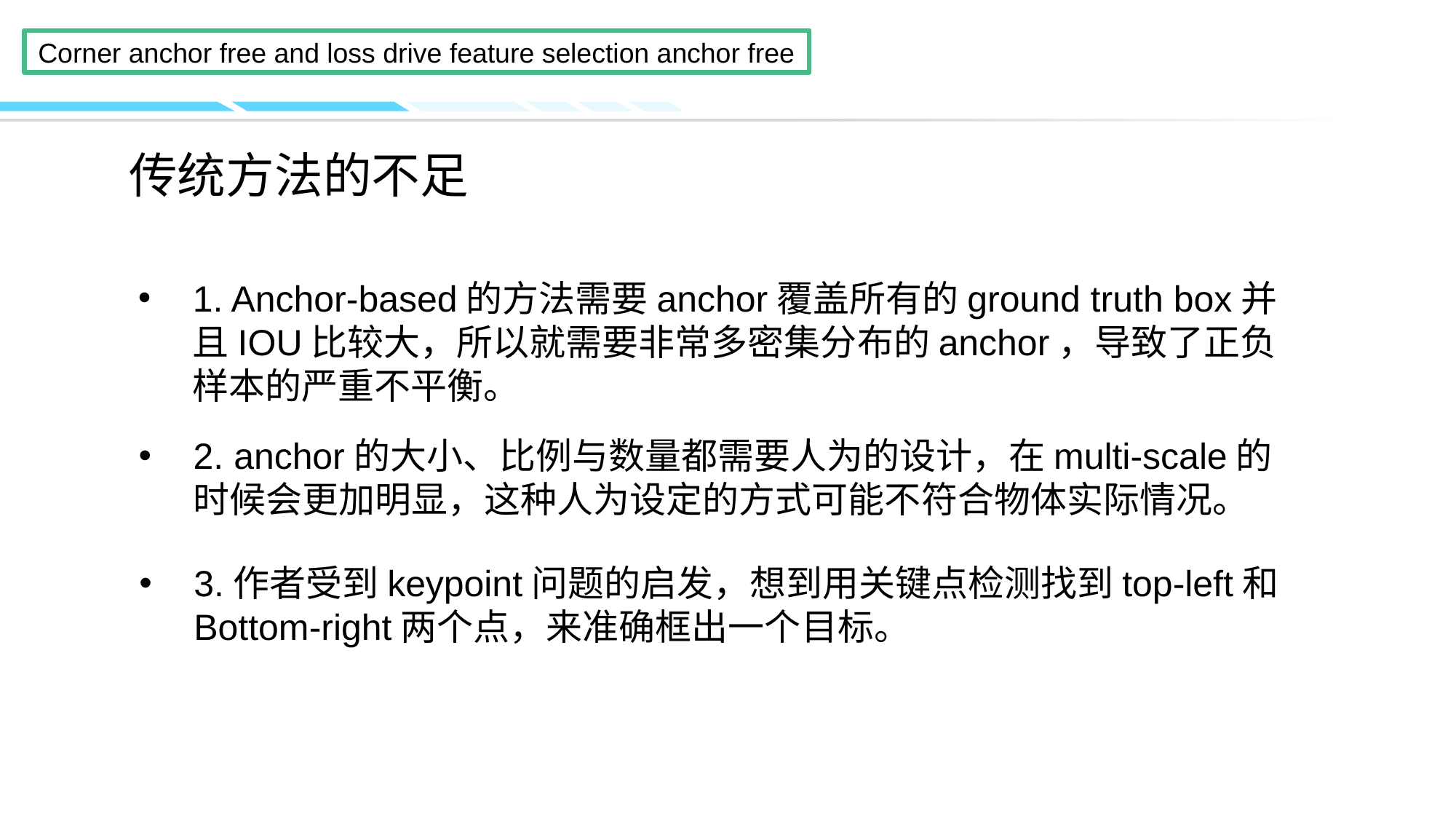

1. Anchor-based的方法需要anchor覆盖所有的ground truth box并且IOU比较大，所以就需要非常多密集分布的anchor，导致了正负样本的严重不平衡。
2. anchor的大小、比例与数量都需要人为的设计，在multi-scale的时候会更加明显，这种人为设定的方式可能不符合物体实际情况。
3.作者受到keypoint问题的启发，想到用关键点检测找到top-left和Bottom-right两个点，来准确框出一个目标。